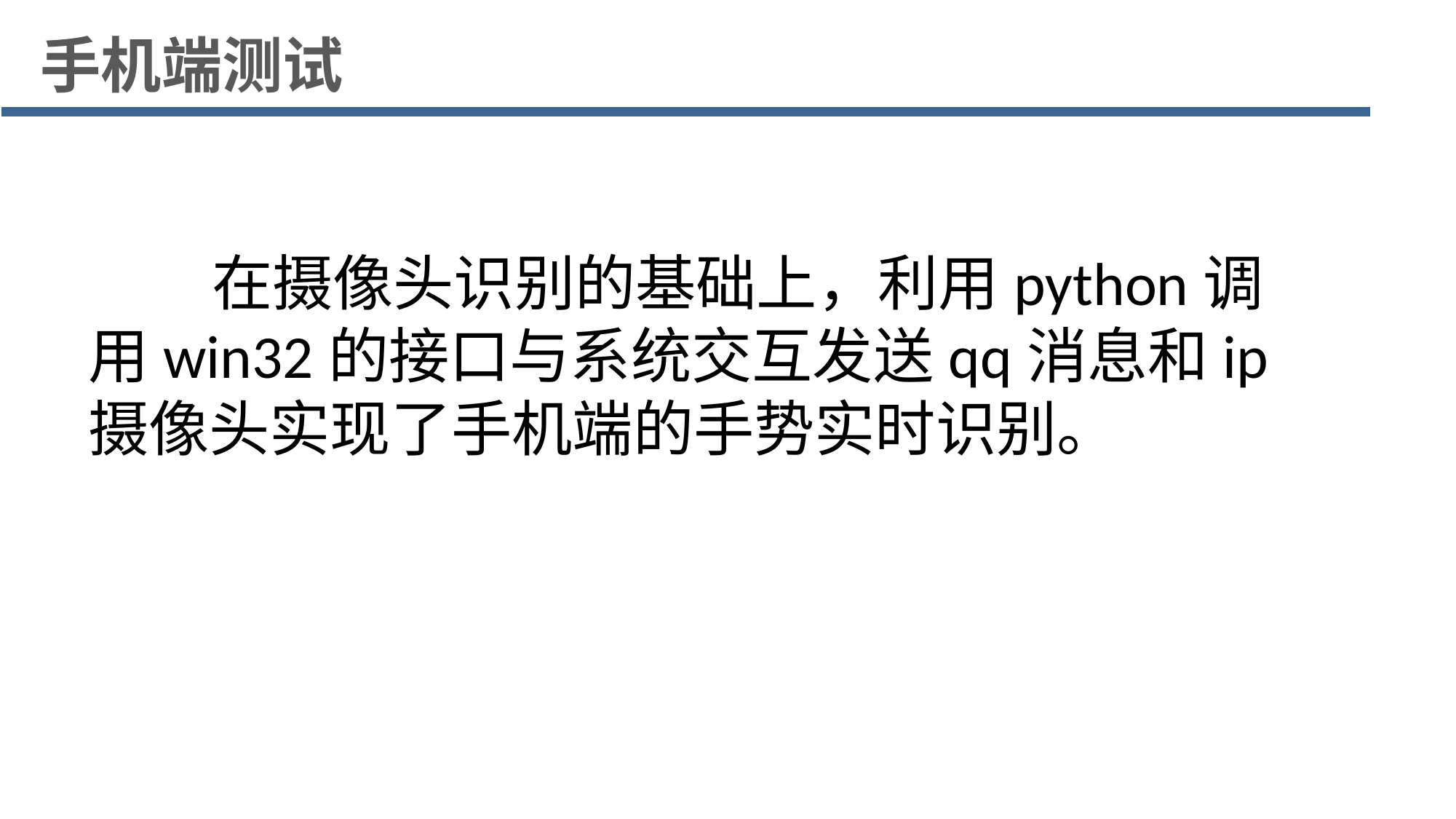

22
手机端测试
        在摄像头识别的基础上，利用python调用win32的接口与系统交互发送qq消息和ip摄像头实现了手机端的手势实时识别。